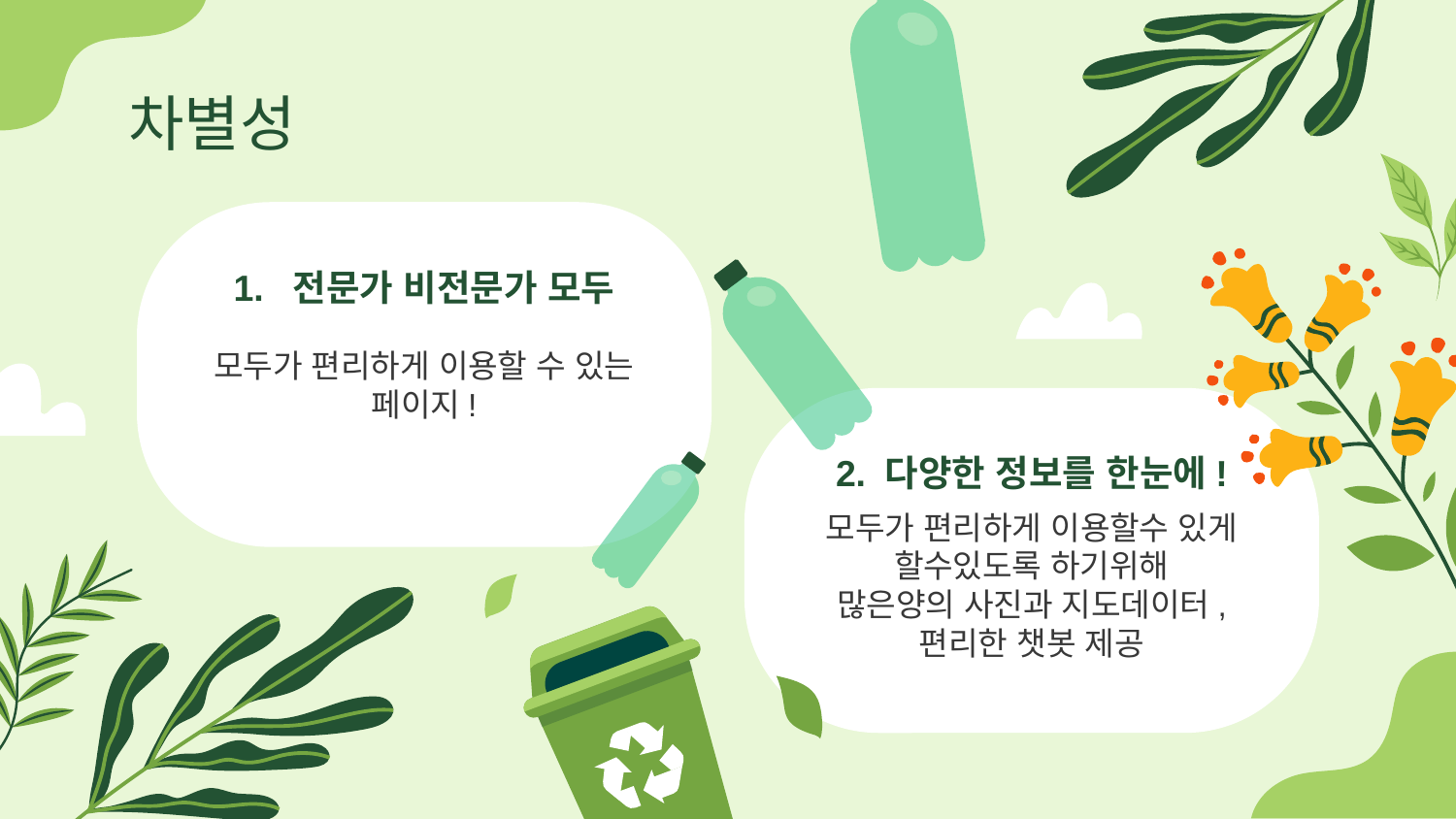

# 차별성

1.  전문가 비전문가 모두

모두가 편리하게 이용할 수 있는 페이지!

2. 다양한 정보를 한눈에!

모두가 편리하게 이용할수 있게 할수있도록 하기위해
많은양의 사진과 지도데이터,
편리한 챗봇 제공